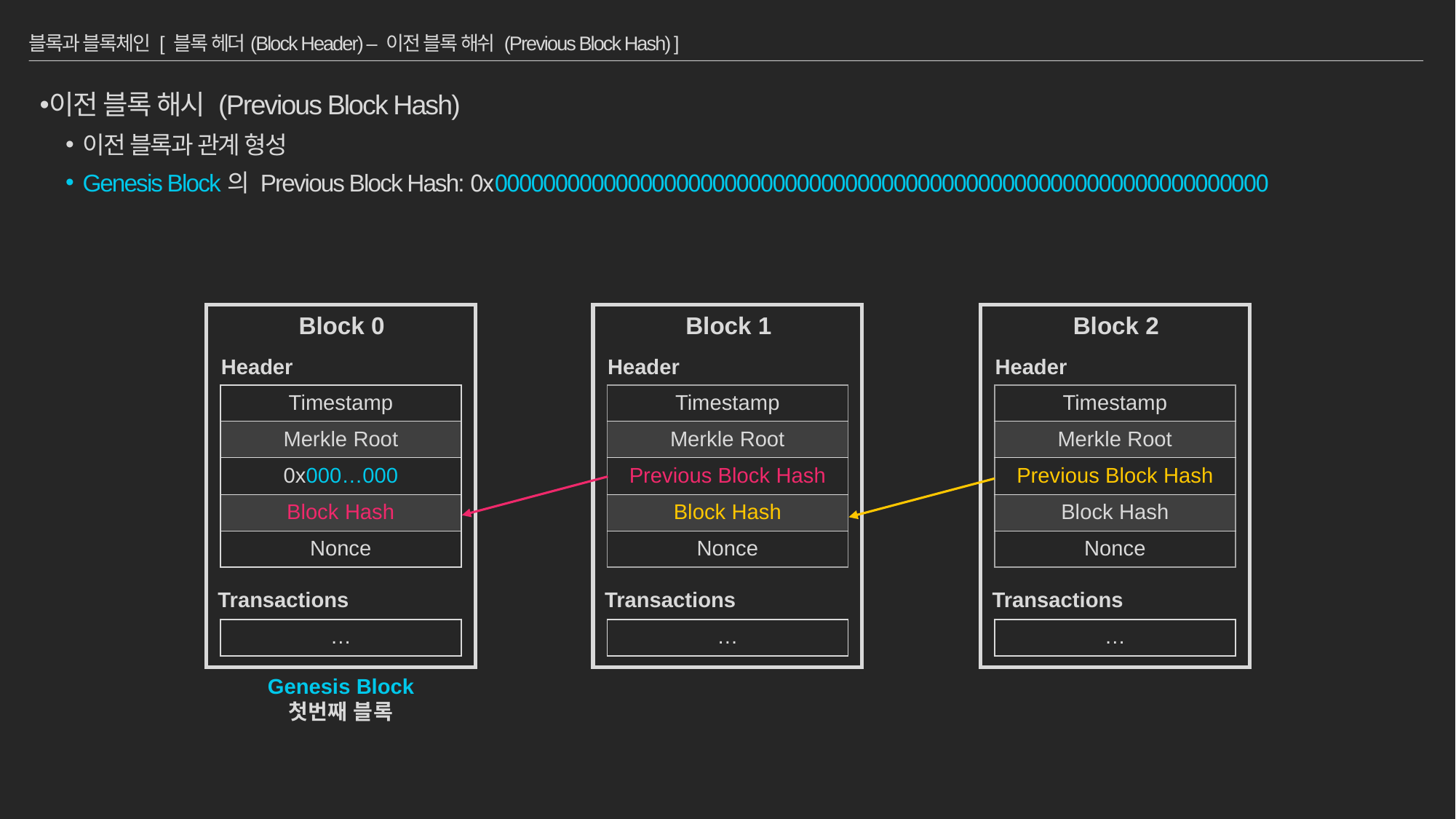

# 블록과 블록체인 [ 블록 헤더(Block Header) – 이전 블록 해쉬 (Previous Block Hash) ]
이전 블록 해시 (Previous Block Hash)
이전 블록과 관계 형성
Genesis Block의 Previous Block Hash: 0x0000000000000000000000000000000000000000000000000000000000000000

Block 0
Block 1
Block 2
Header
Header
Header
| Timestamp |
| --- |
| Merkle Root |
| 0x000…000 |
| Block Hash |
| Nonce |
| Timestamp |
| --- |
| Merkle Root |
| Previous Block Hash |
| Block Hash |
| Nonce |
| Timestamp |
| --- |
| Merkle Root |
| Previous Block Hash |
| Block Hash |
| Nonce |
Transactions
Transactions
Transactions
| … |
| --- |
| … |
| --- |
| … |
| --- |
Genesis Block
첫번째 블록